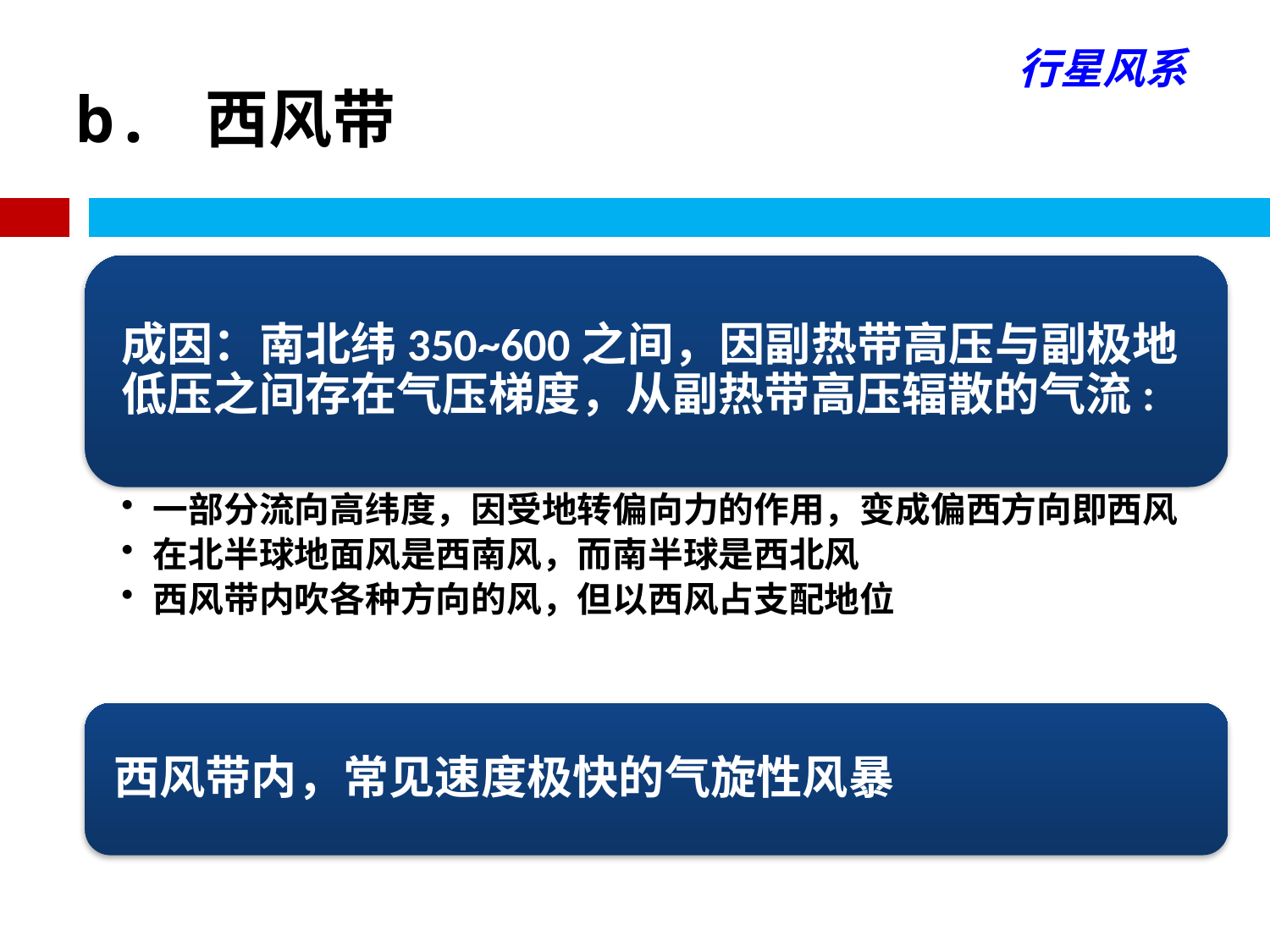

行星风系
# b. 西风带
成因：南北纬350~600之间，因副热带高压与副极地低压之间存在气压梯度，从副热带高压辐散的气流:
一部分流向高纬度，因受地转偏向力的作用，变成偏西方向即西风
在北半球地面风是西南风，而南半球是西北风
西风带内吹各种方向的风，但以西风占支配地位
西风带内，常见速度极快的气旋性风暴